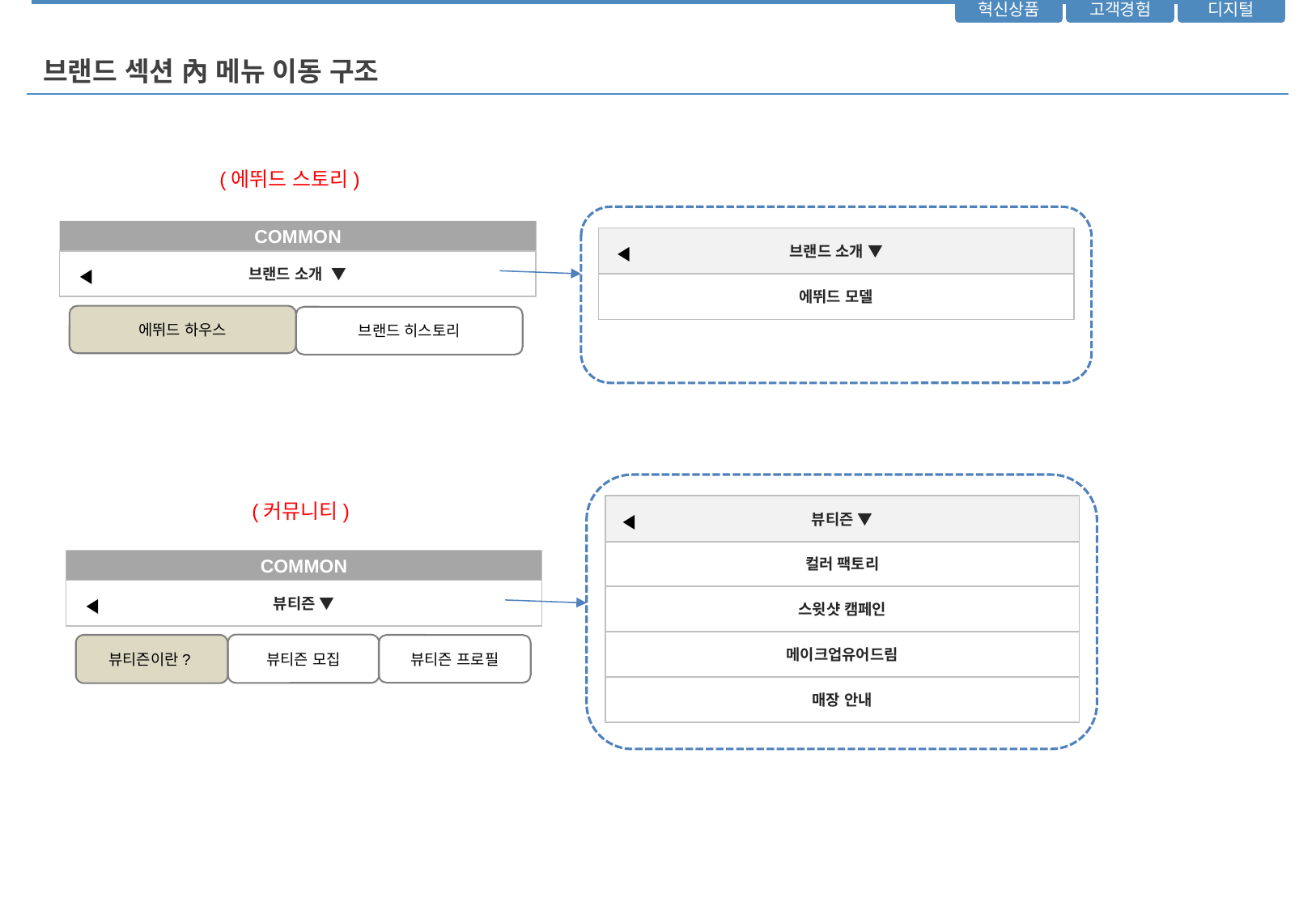

# 브랜드 섹션 內 메뉴 이동 구조
(에뛰드 스토리)

COMMON
브랜드 소개 ▼
◀
브랜드 소개  ▼

◀
에뛰드 모델
에뛰드 하우스
브랜드 히스토리

(커뮤니티)
뷰티즌 ▼
◀
컬러 팩토리
COMMON
뷰티즌 ▼
◀
스윗샷 캠페인
메이크업유어드림
뷰티즌 모집
뷰티즌이란?
뷰티즌 프로필
매장 안내